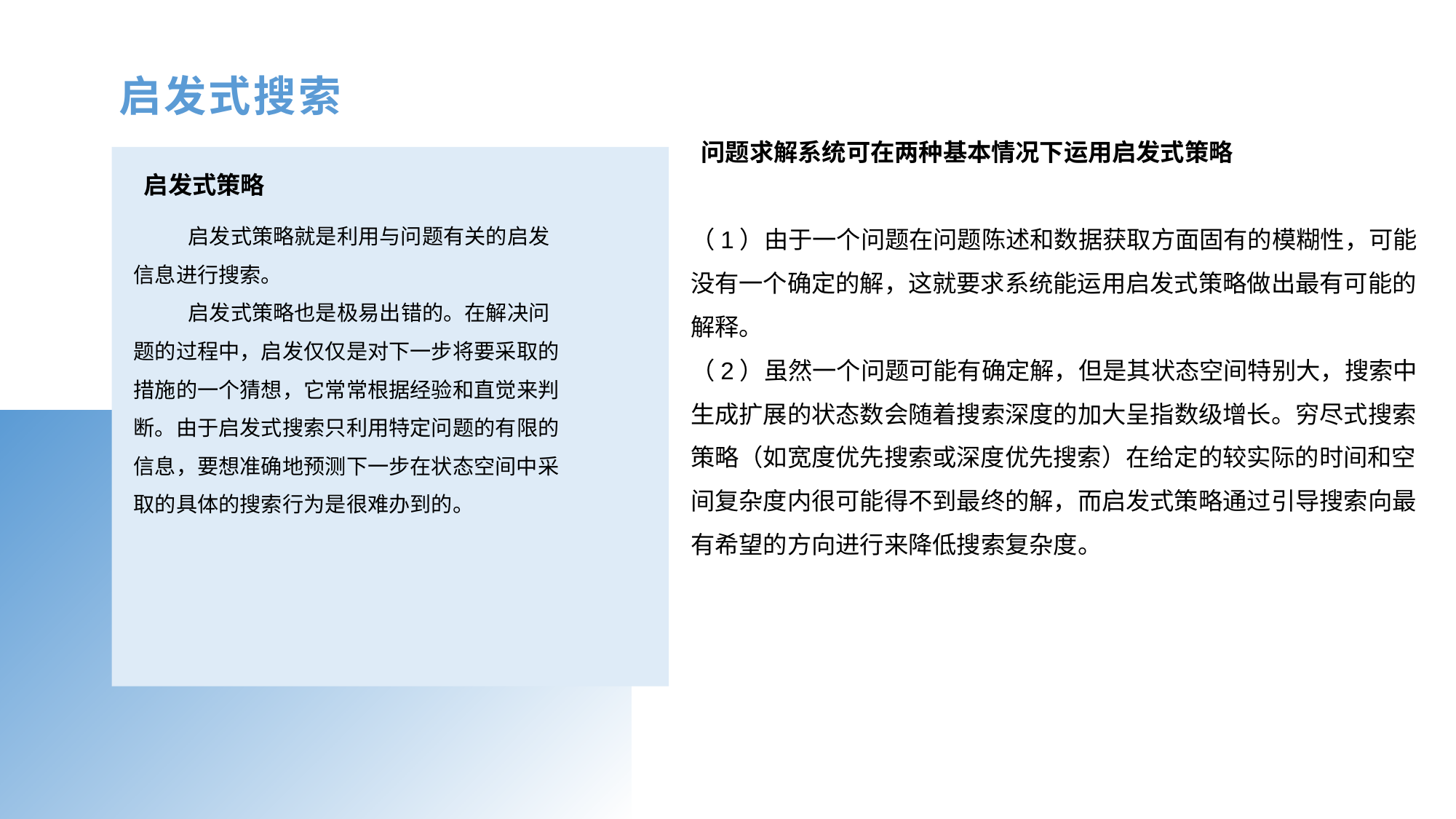

启发式搜索
问题求解系统可在两种基本情况下运用启发式策略

启发式策略
启发式策略就是利用与问题有关的启发信息进行搜索。
启发式策略也是极易出错的。在解决问题的过程中，启发仅仅是对下一步将要采取的措施的一个猜想，它常常根据经验和直觉来判断。由于启发式搜索只利用特定问题的有限的信息，要想准确地预测下一步在状态空间中采取的具体的搜索行为是很难办到的。
（1）由于一个问题在问题陈述和数据获取方面固有的模糊性，可能没有一个确定的解，这就要求系统能运用启发式策略做出最有可能的解释。
（2）虽然一个问题可能有确定解，但是其状态空间特别大，搜索中生成扩展的状态数会随着搜索深度的加大呈指数级增长。穷尽式搜索策略（如宽度优先搜索或深度优先搜索）在给定的较实际的时间和空间复杂度内很可能得不到最终的解，而启发式策略通过引导搜索向最有希望的方向进行来降低搜索复杂度。